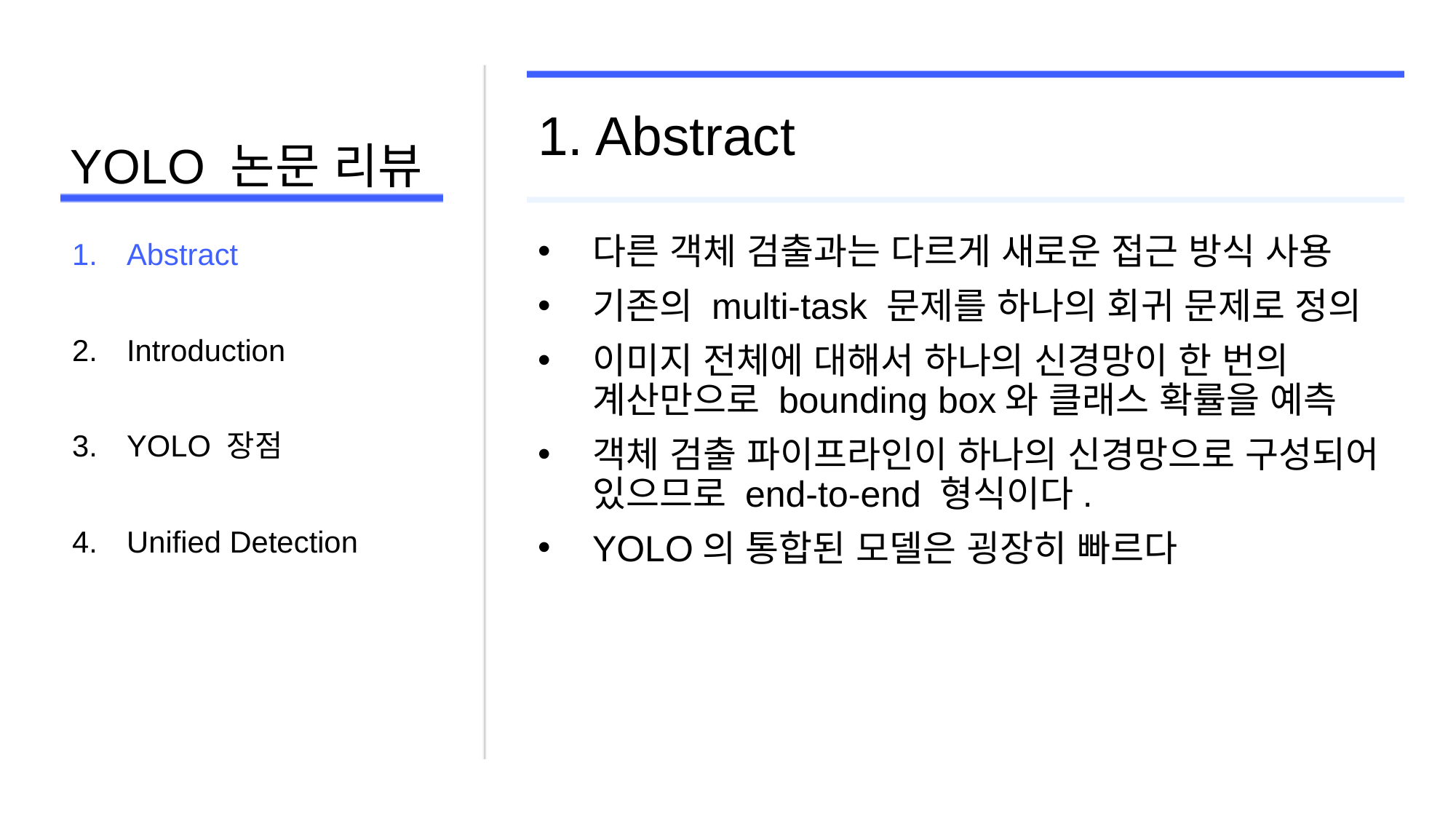

# YOLO 논문 리뷰
1. Abstract
다른 객체 검출과는 다르게 새로운 접근 방식 사용
기존의 multi-task 문제를 하나의 회귀 문제로 정의
이미지 전체에 대해서 하나의 신경망이 한 번의 계산만으로 bounding box와 클래스 확률을 예측
객체 검출 파이프라인이 하나의 신경망으로 구성되어 있으므로 end-to-end 형식이다.
YOLO의 통합된 모델은 굉장히 빠르다
Abstract

Introduction

YOLO 장점

Unified Detection